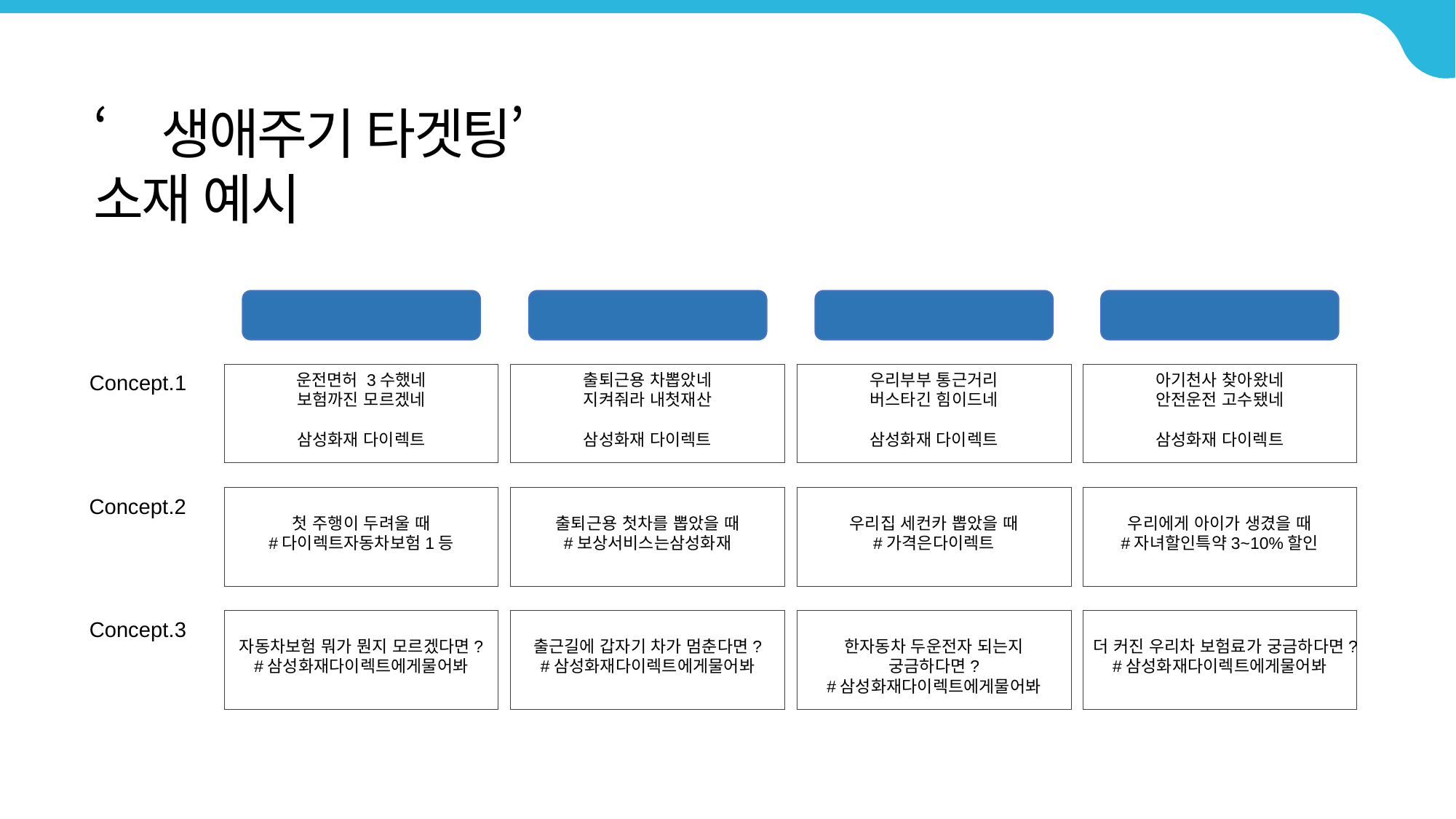

‘생애주기 타겟팅’
소재 예시
스무살
입사
결혼
출산
Concept.1
운전면허 3수했네
보험까진 모르겠네

삼성화재 다이렉트
출퇴근용 차뽑았네
지켜줘라 내첫재산

삼성화재 다이렉트
우리부부 통근거리
버스타긴 힘이드네

삼성화재 다이렉트
아기천사 찾아왔네
안전운전 고수됐네

삼성화재 다이렉트

첫 주행이 두려울 때
#다이렉트자동차보험1등

출퇴근용 첫차를 뽑았을 때
#보상서비스는삼성화재

우리집 세컨카 뽑았을 때
#가격은다이렉트

우리에게 아이가 생겼을 때
#자녀할인특약3~10%할인
Concept.2
Concept.3

자동차보험 뭐가 뭔지 모르겠다면?
#삼성화재다이렉트에게물어봐

출근길에 갑자기 차가 멈춘다면?
#삼성화재다이렉트에게물어봐

한자동차 두운전자 되는지 궁금하다면?
#삼성화재다이렉트에게물어봐

더 커진 우리차 보험료가 궁금하다면?
#삼성화재다이렉트에게물어봐